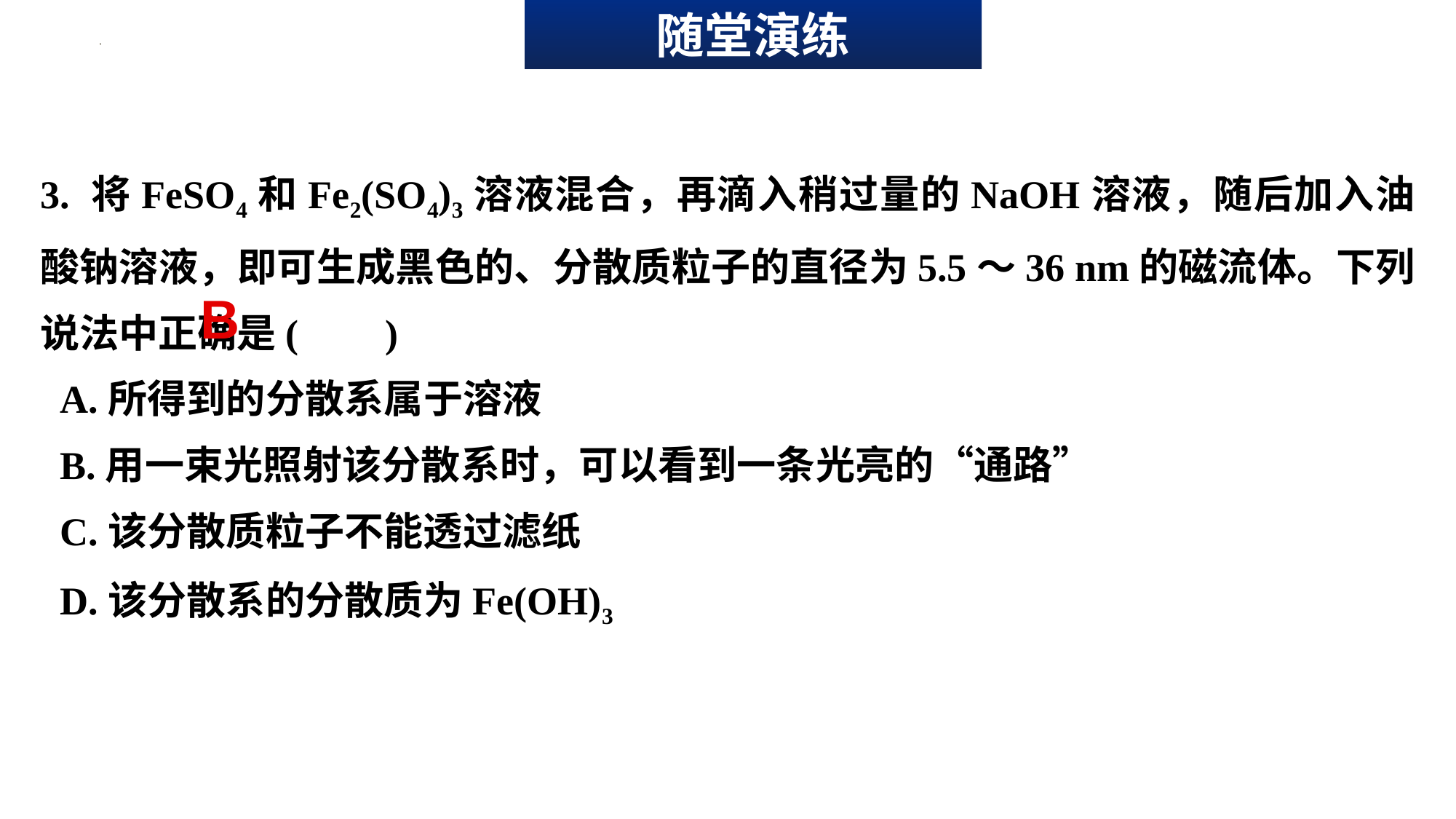

随堂演练
3. 将FeSO4和Fe2(SO4)3溶液混合，再滴入稍过量的NaOH溶液，随后加入油酸钠溶液，即可生成黑色的、分散质粒子的直径为5.5～36 nm的磁流体。下列说法中正确是(         )
  A.所得到的分散系属于溶液
  B.用一束光照射该分散系时，可以看到一条光亮的“通路”
  C.该分散质粒子不能透过滤纸
  D.该分散系的分散质为Fe(OH)3
B